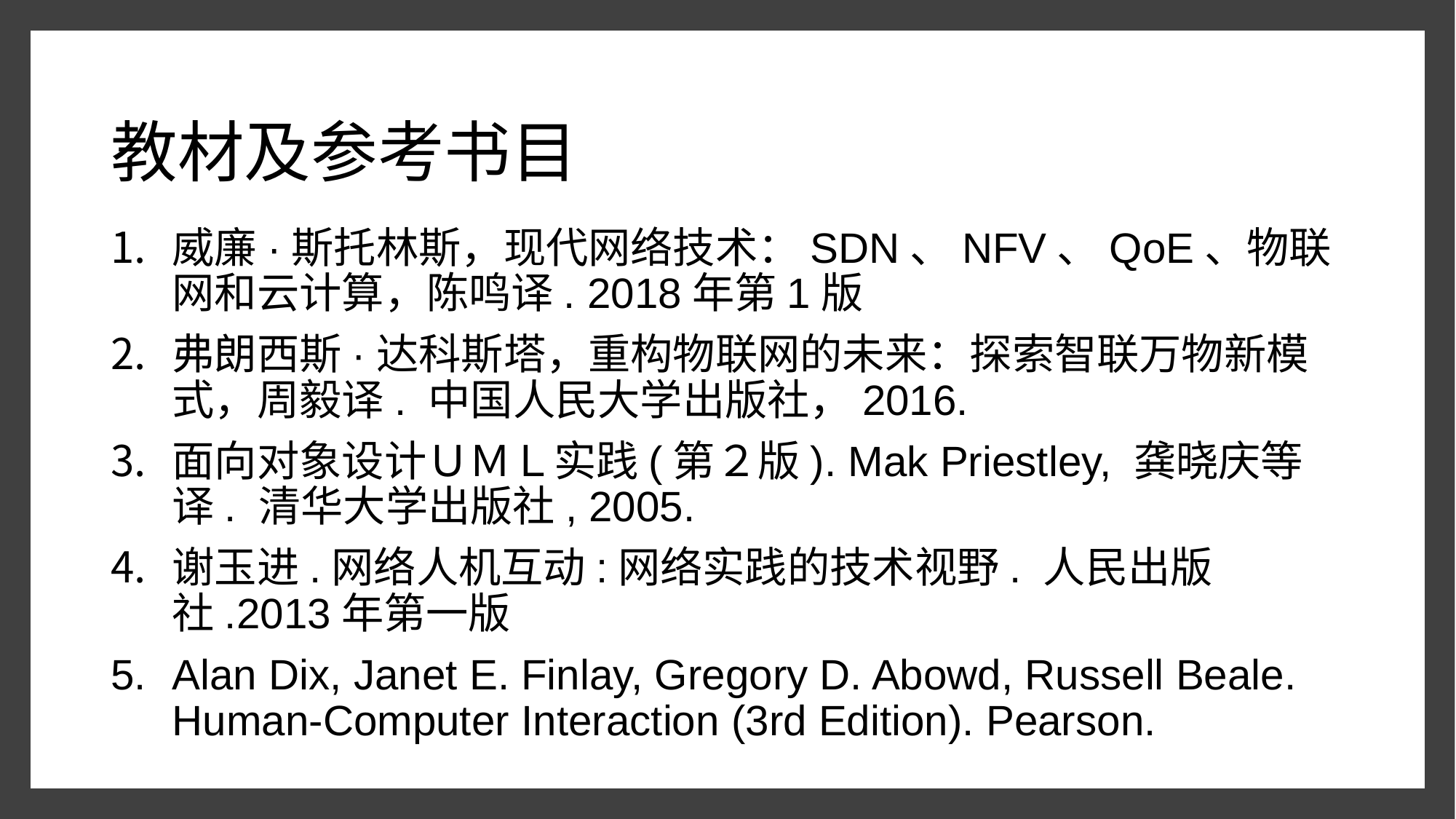

# 教材及参考书目
威廉·斯托林斯，现代网络技术：SDN、NFV、QoE、物联网和云计算，陈鸣译. 2018年第1版
弗朗西斯·达科斯塔，重构物联网的未来：探索智联万物新模式，周毅译. 中国人民大学出版社，2016.
面向对象设计ＵＭＬ实践(第２版). Mak Priestley, 龚晓庆等译. 清华大学出版社, 2005.
谢玉进.网络人机互动:网络实践的技术视野. 人民出版社.2013年第一版
Alan Dix, Janet E. Finlay, Gregory D. Abowd, Russell Beale. Human-Computer Interaction (3rd Edition). Pearson.